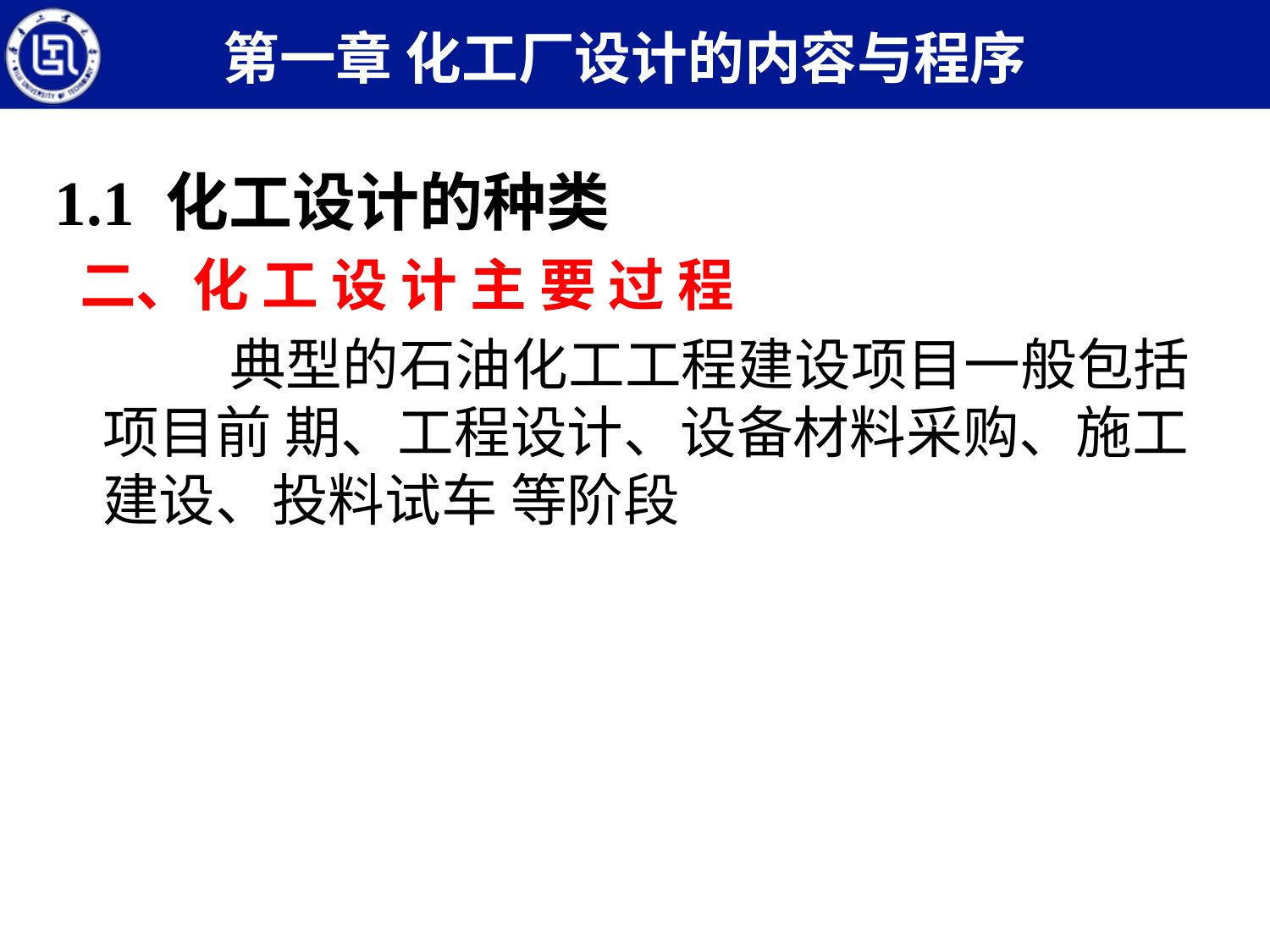

第一章 化工厂设计的内容与程序
1.1 化工设计的种类
二、化 工 设 计 主 要 过 程
	典型的石油化工工程建设项目一般包括项目前 期、工程设计、设备材料采购、施工建设、投料试车 等阶段